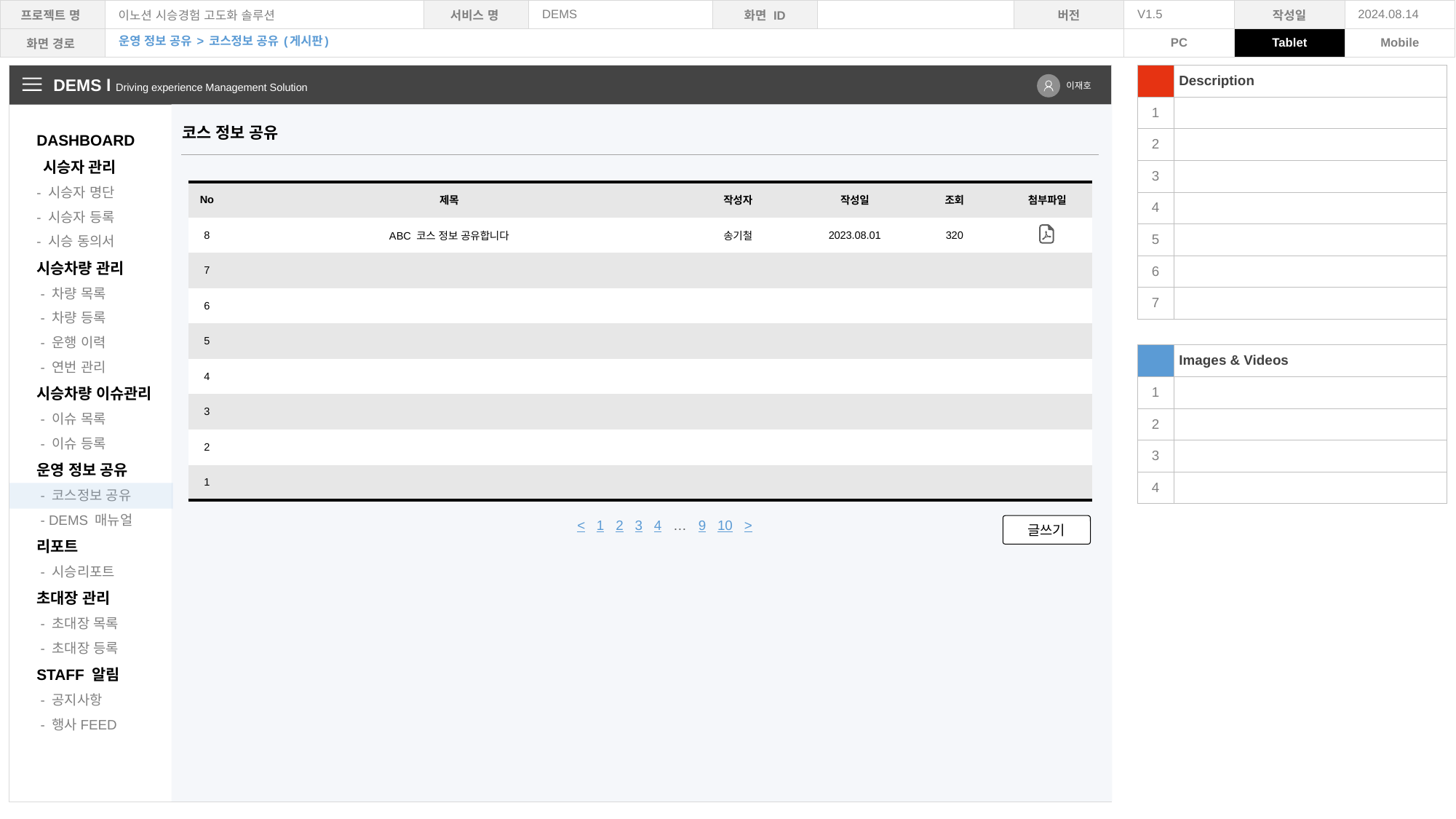

운영 정보 공유 > 코스정보 공유 (게시판)

|  | Description |
| --- | --- |
| 1 |  |
| 2 |  |
| 3 |  |
| 4 |  |
| 5 |  |
| 6 |  |
| 7 |  |
|  |  |
|  | Images & Videos |
| 1 |  |
| 2 |  |
| 3 |  |
| 4 |  |

DEMS l Driving experience Management Solution

이재호

DASHBOARD
 시승자 관리
- 시승자 명단
- 시승자 등록
- 시승 동의서
시승차량 관리
 - 차량 목록
 - 차량 등록
 - 운행 이력
 - 연번 관리
시승차량 이슈관리
 - 이슈 목록
 - 이슈 등록
운영 정보 공유
 - 코스정보 공유
 - DEMS 매뉴얼
리포트
 - 시승리포트
초대장 관리
 - 초대장 목록
 - 초대장 등록
STAFF 알림
 - 공지사항
 - 행사FEED

코스 정보 공유
| No | 제목 | 작성자 | 작성일 | 조회 | 첨부파일 |
| --- | --- | --- | --- | --- | --- |
| 8 | ABC 코스 정보 공유합니다 | 송기철 | 2023.08.01 | 320 |  |
| 7 |  |  |  |  |  |
| 6 |  |  |  |  |  |
| 5 |  |  |  |  |  |
| 4 |  |  |  |  |  |
| 3 |  |  |  |  |  |
| 2 |  |  |  |  |  |
| 1 |  |  |  |  |  |

<   1   2   3   4   …   9   10   >
글쓰기